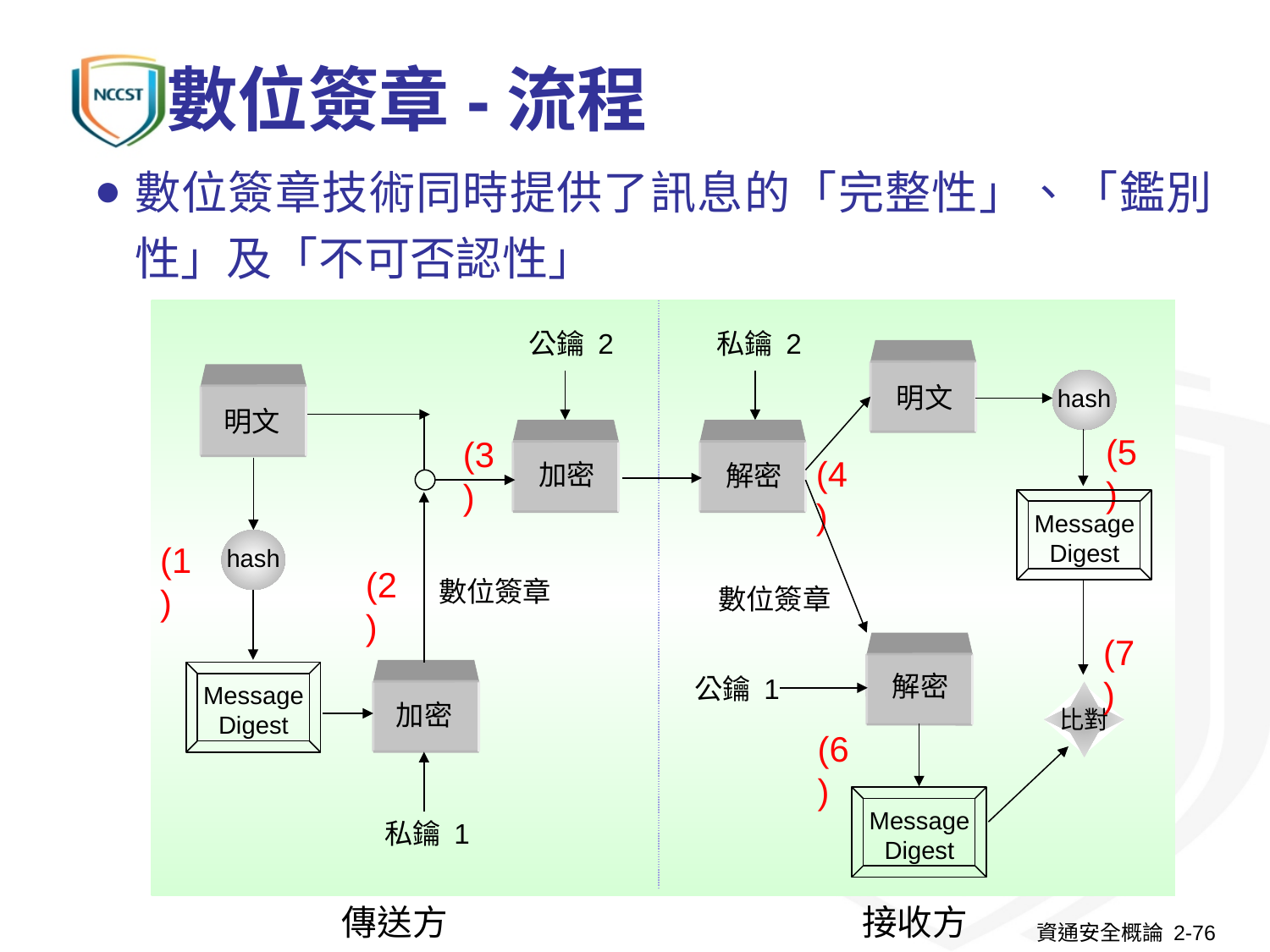

# 數位簽章-流程
數位簽章技術同時提供了訊息的「完整性」、「鑑別性」及「不可否認性」

公鑰 2
私鑰 2

明文

明文

hash

加密

解密
(5)
(3)
(4)

Message
Digest

hash
(1)
(2)
數位簽章
數位簽章

(7)

解密

加密

Message
Digest
公鑰 1

比對
(6)

Message
Digest
私鑰 1
傳送方
接收方